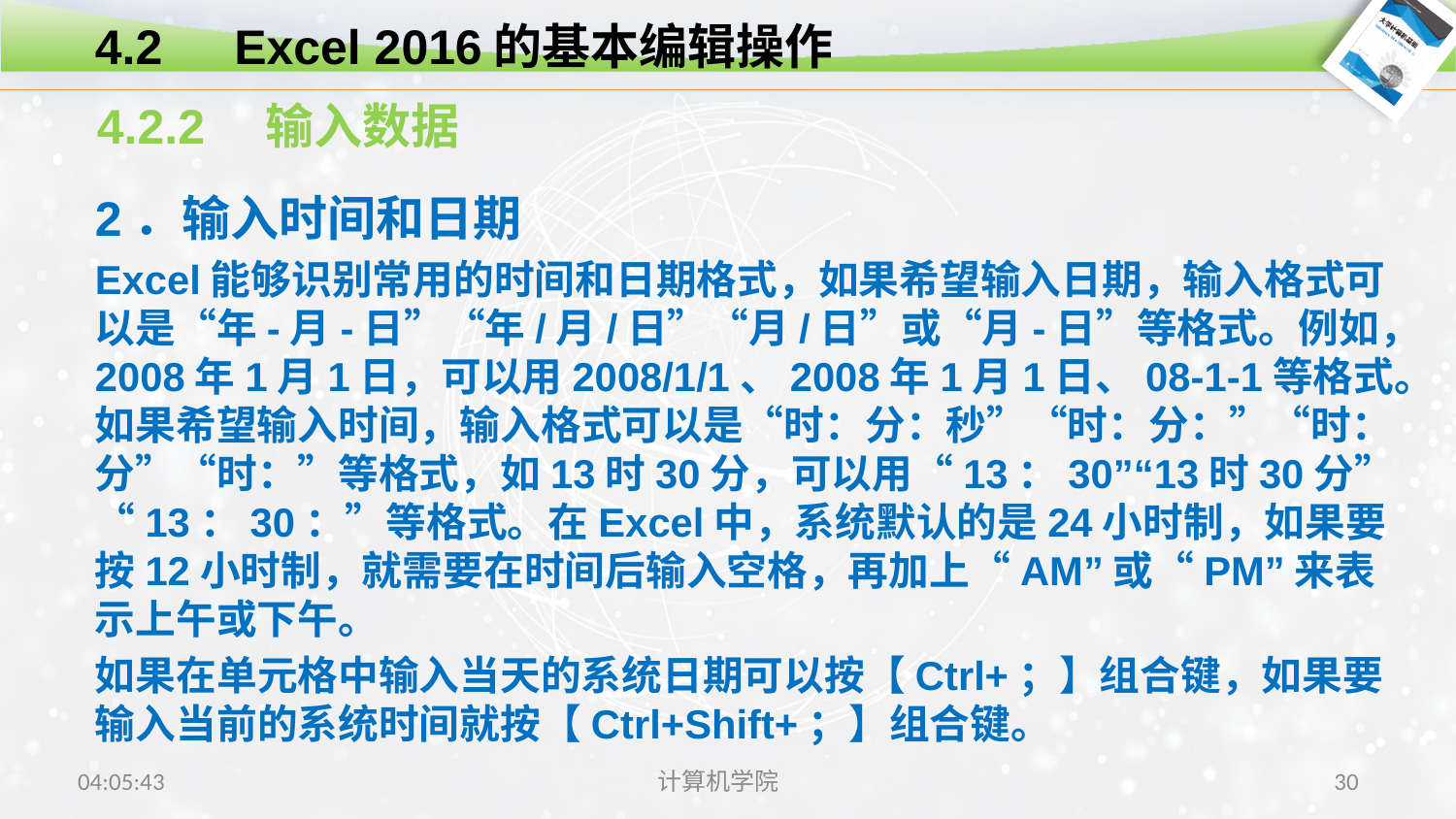

4.2　Excel 2016的基本编辑操作
4.2.2　输入数据

2．输入时间和日期
Excel能够识别常用的时间和日期格式，如果希望输入日期，输入格式可以是“年-月-日”“年/月/日”“月/日”或“月-日”等格式。例如，2008年1月1日，可以用2008/1/1、2008年1月1日、08-1-1等格式。如果希望输入时间，输入格式可以是“时：分：秒”“时：分：”“时：分”“时：”等格式，如13时30分，可以用“13：30”“13时30分”“13：30：”等格式。在Excel中，系统默认的是24小时制，如果要按12小时制，就需要在时间后输入空格，再加上“AM”或“PM”来表示上午或下午。
如果在单元格中输入当天的系统日期可以按【Ctrl+；】组合键，如果要输入当前的系统时间就按【Ctrl+Shift+；】组合键。